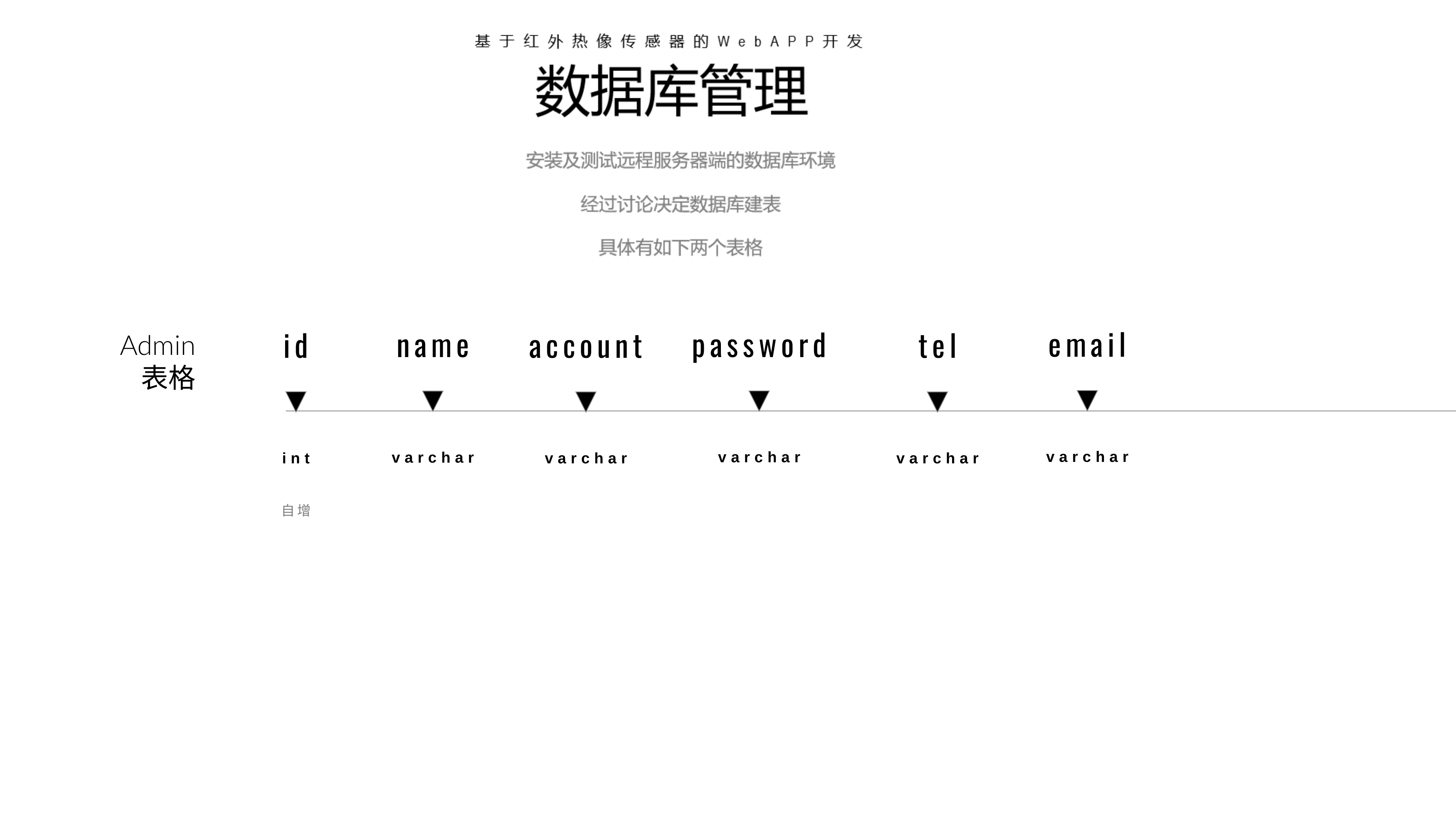

email

varchar

password

varchar

name

varchar

Admin
表格
id
account

varchar

tel

varchar

int
自增